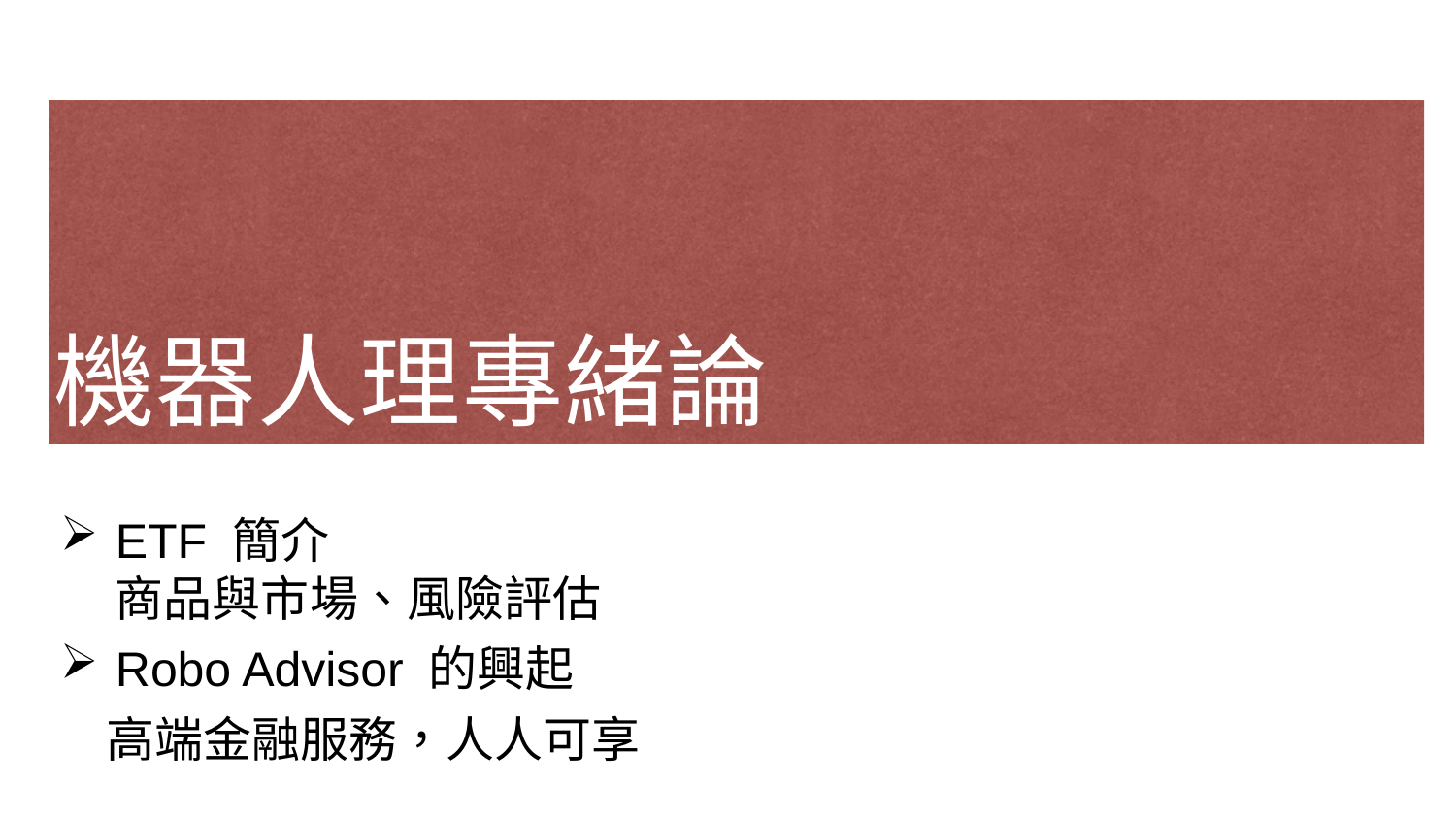

機器人理專緒論
ETF 簡介
商品與市場、風險評估
Robo Advisor 的興起
高端金融服務，人人可享